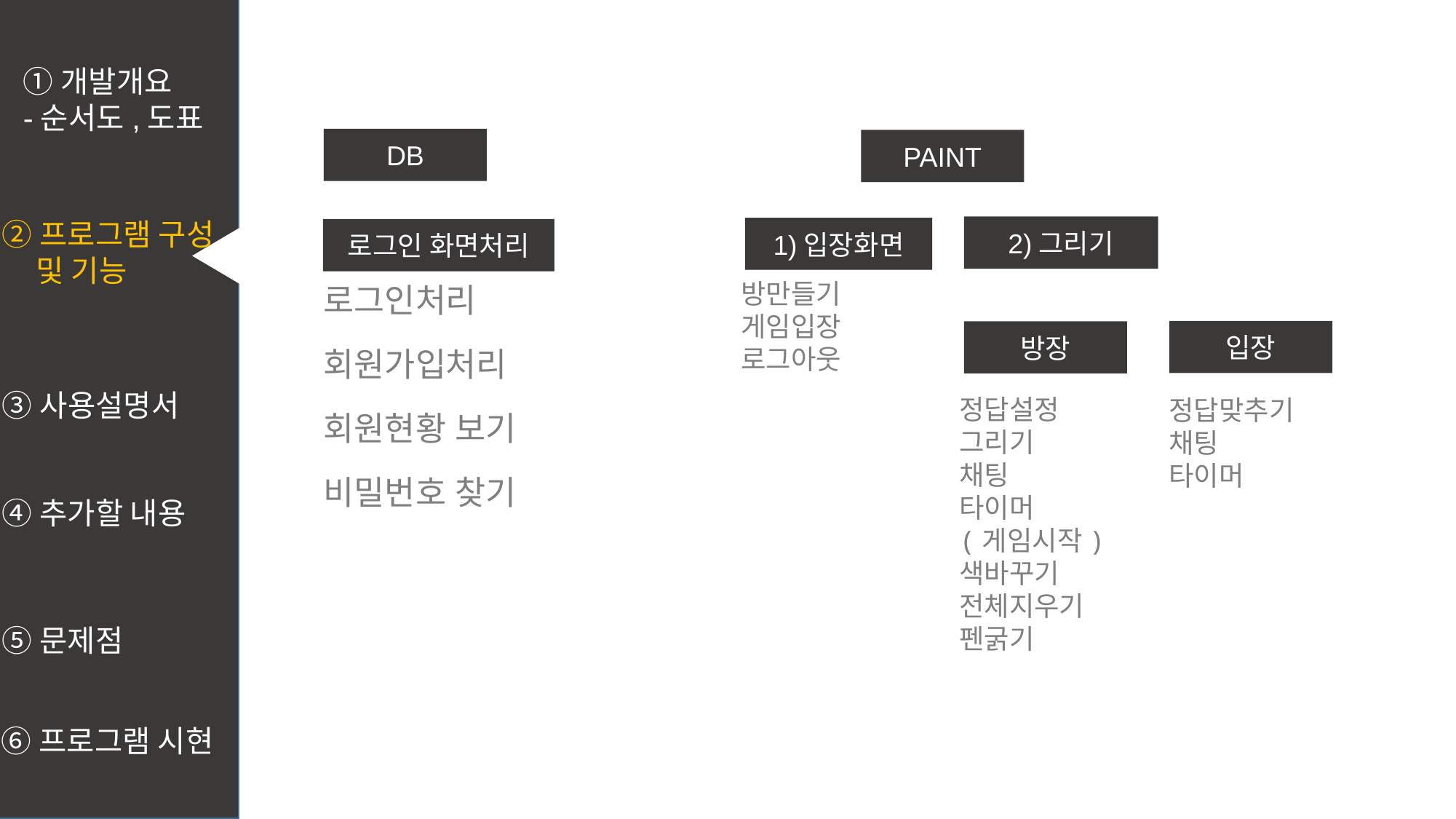

①개발개요
-순서도,도표
DB
PAINT
②프로그램 구성
    및 기능

로그인처리
회원가입처리
회원현황 보기
비밀번호 찾기

2)그리기
1)입장화면
로그인 화면처리

방만들기
게임입장
로그아웃
입장
방장
③사용설명서
정답설정
그리기
채팅
타이머
(게임시작)
색바꾸기
전체지우기
펜굵기
정답맞추기
채팅
타이머

④추가할 내용
⑤문제점
⑥프로그램 시현